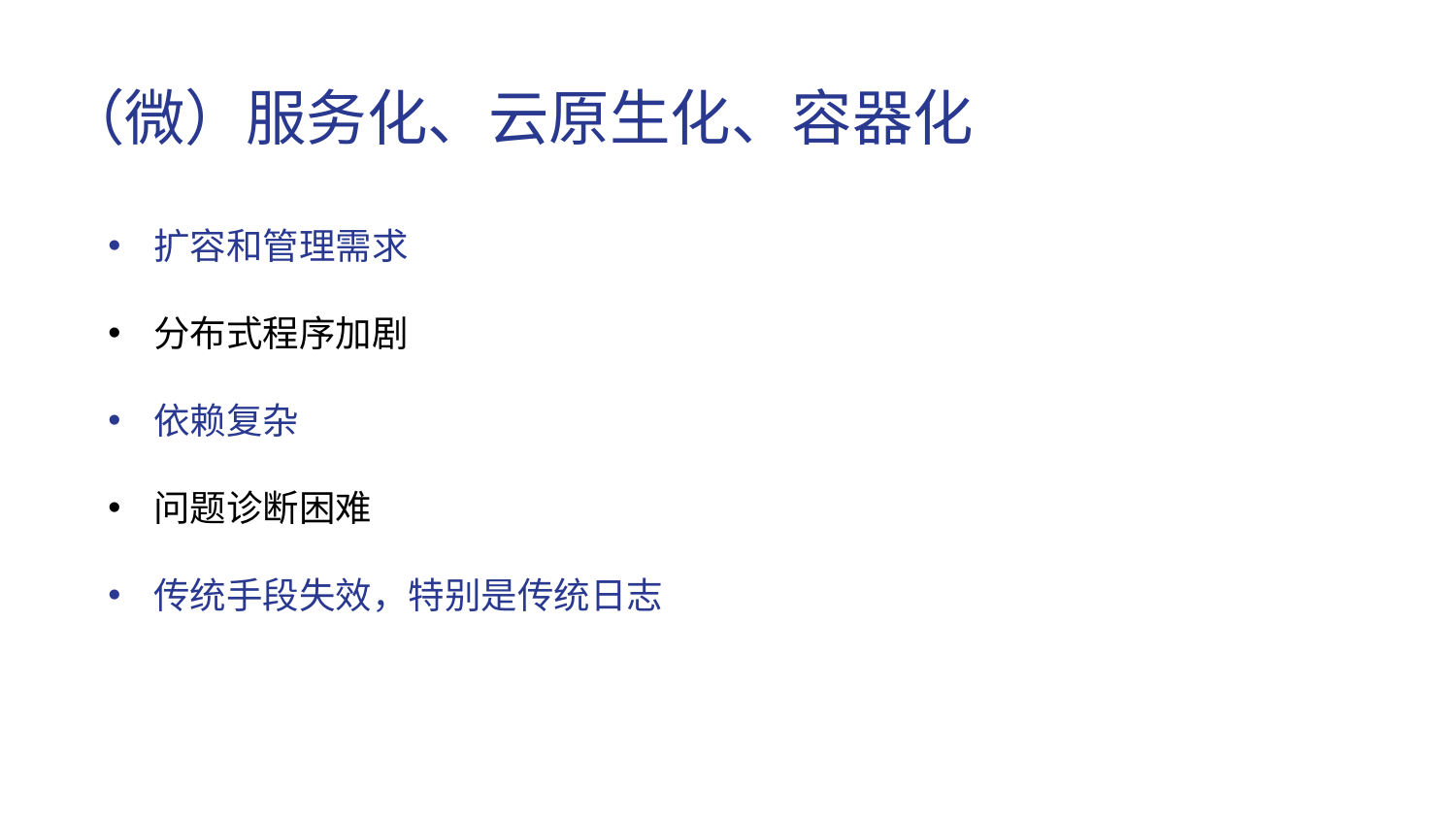

# （微）服务化、云原生化、容器化
扩容和管理需求
分布式程序加剧
依赖复杂
问题诊断困难
传统手段失效，特别是传统日志